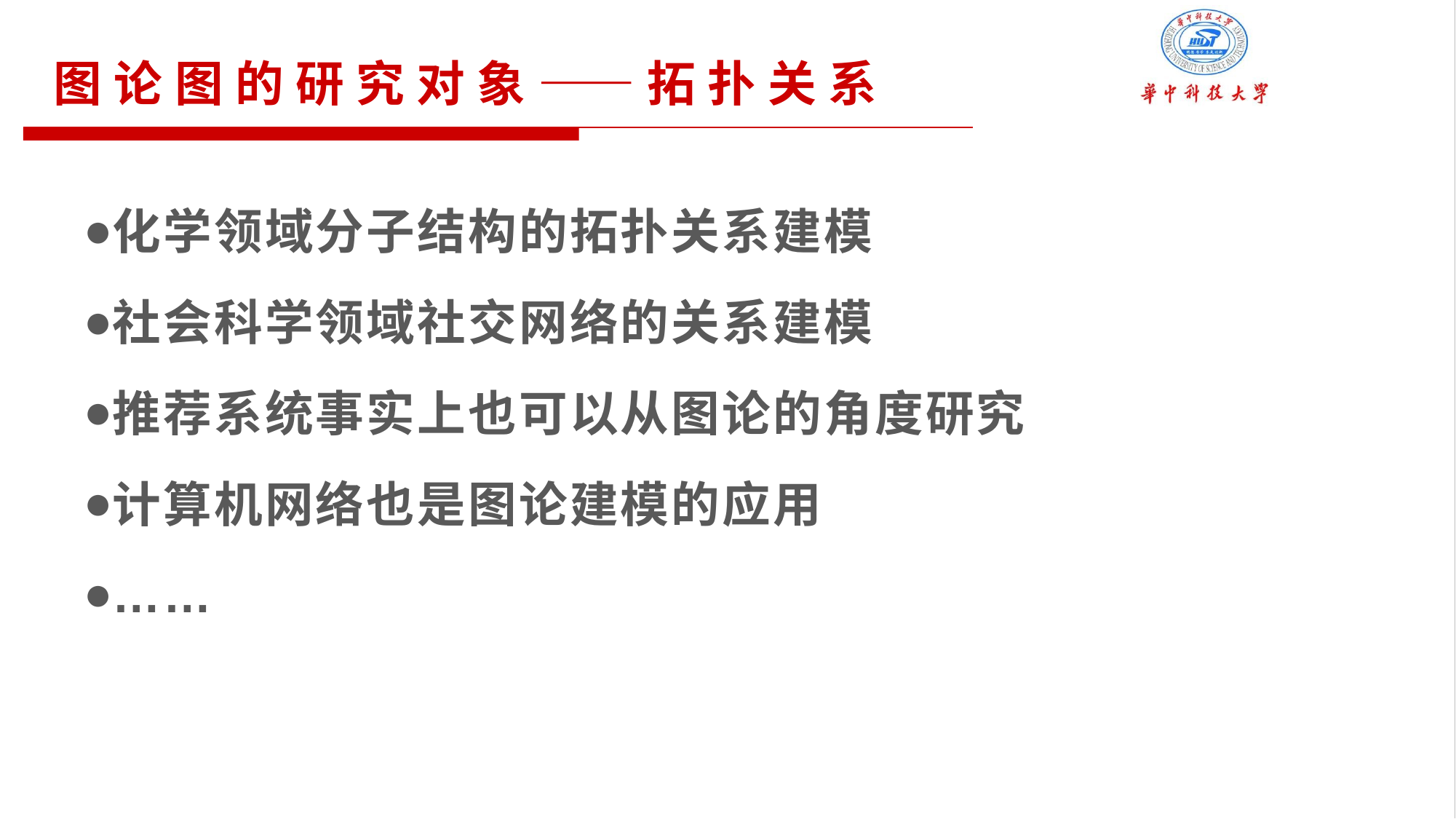

图论图的研究对象——拓扑关系

化学领域分子结构的拓扑关系建模
社会科学领域社交网络的关系建模
推荐系统事实上也可以从图论的角度研究
计算机网络也是图论建模的应用
……